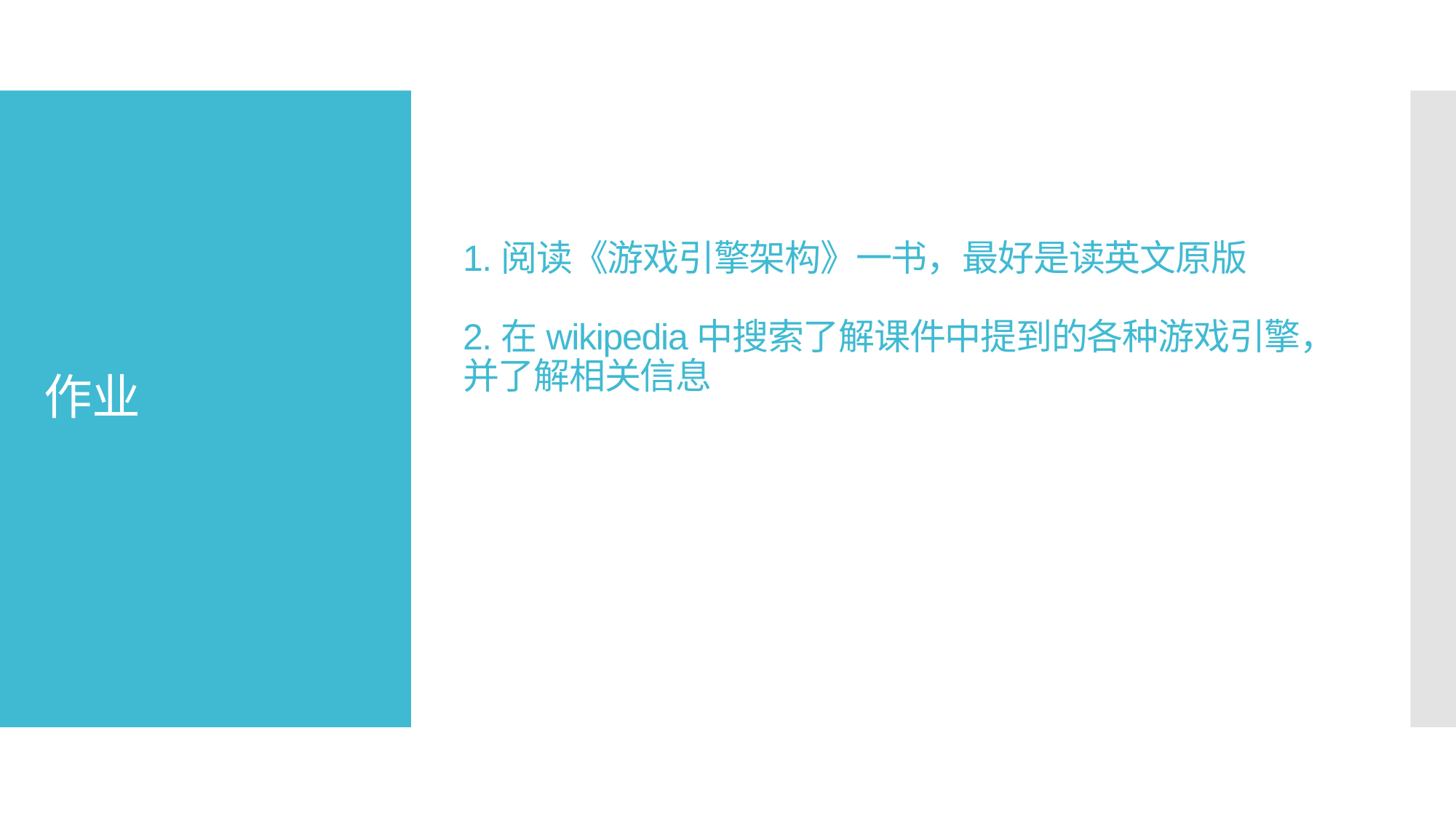

作业
# 1.阅读《游戏引擎架构》一书，最好是读英文原版 2.在wikipedia中搜索了解课件中提到的各种游戏引擎，并了解相关信息